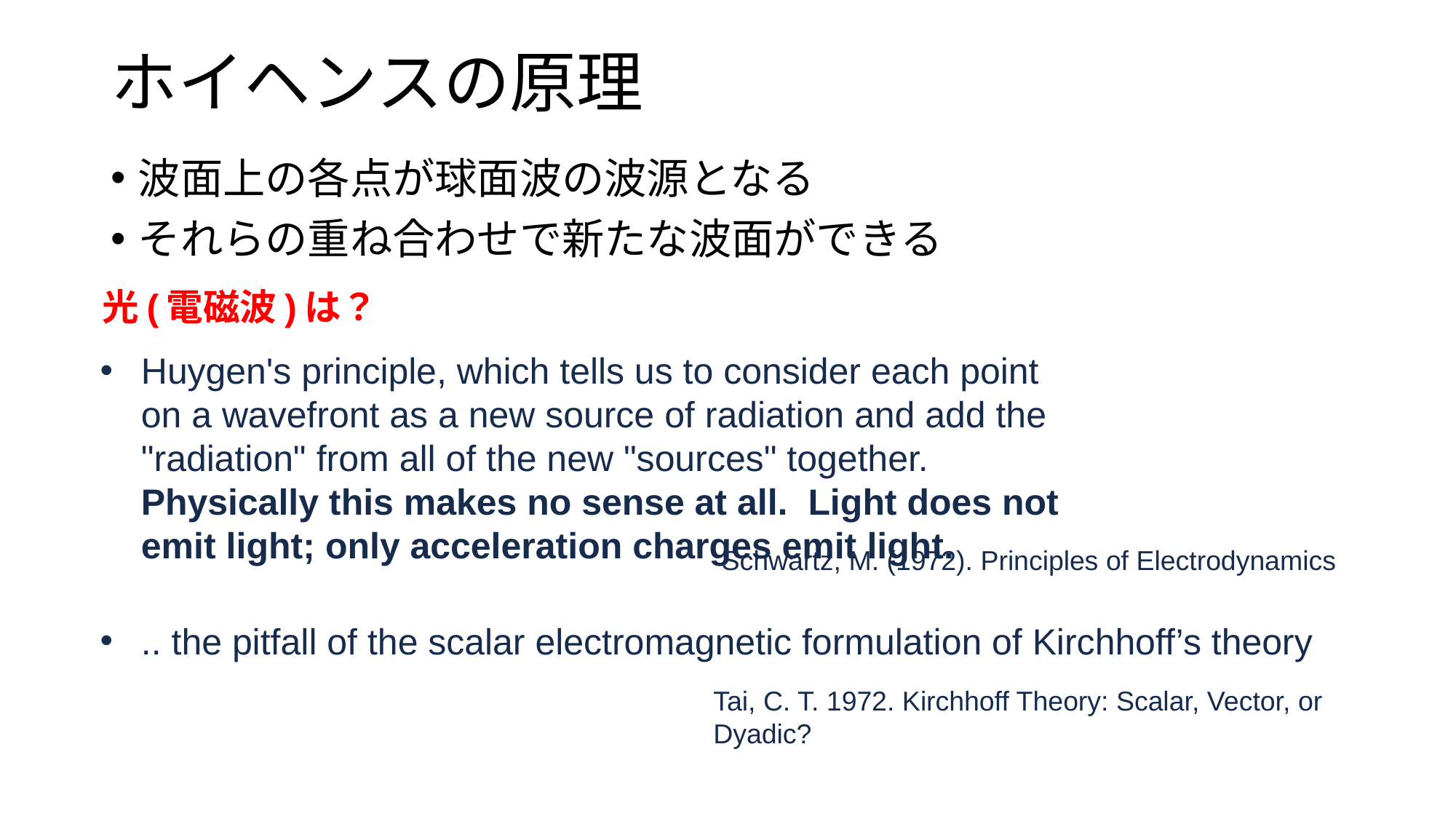

# ホイヘンスの原理
波面上の各点が球面波の波源となる
それらの重ね合わせで新たな波面ができる
光(電磁波)は？
Huygen's principle, which tells us to consider each point on a wavefront as a new source of radiation and add the "radiation" from all of the new "sources" together. Physically this makes no sense at all.  Light does not emit light; only acceleration charges emit light.
Schwartz, M. (1972). Principles of Electrodynamics
.. the pitfall of the scalar electromagnetic formulation of Kirchhoff’s theory
Tai, C. T. 1972. Kirchhoff Theory: Scalar, Vector, or Dyadic?